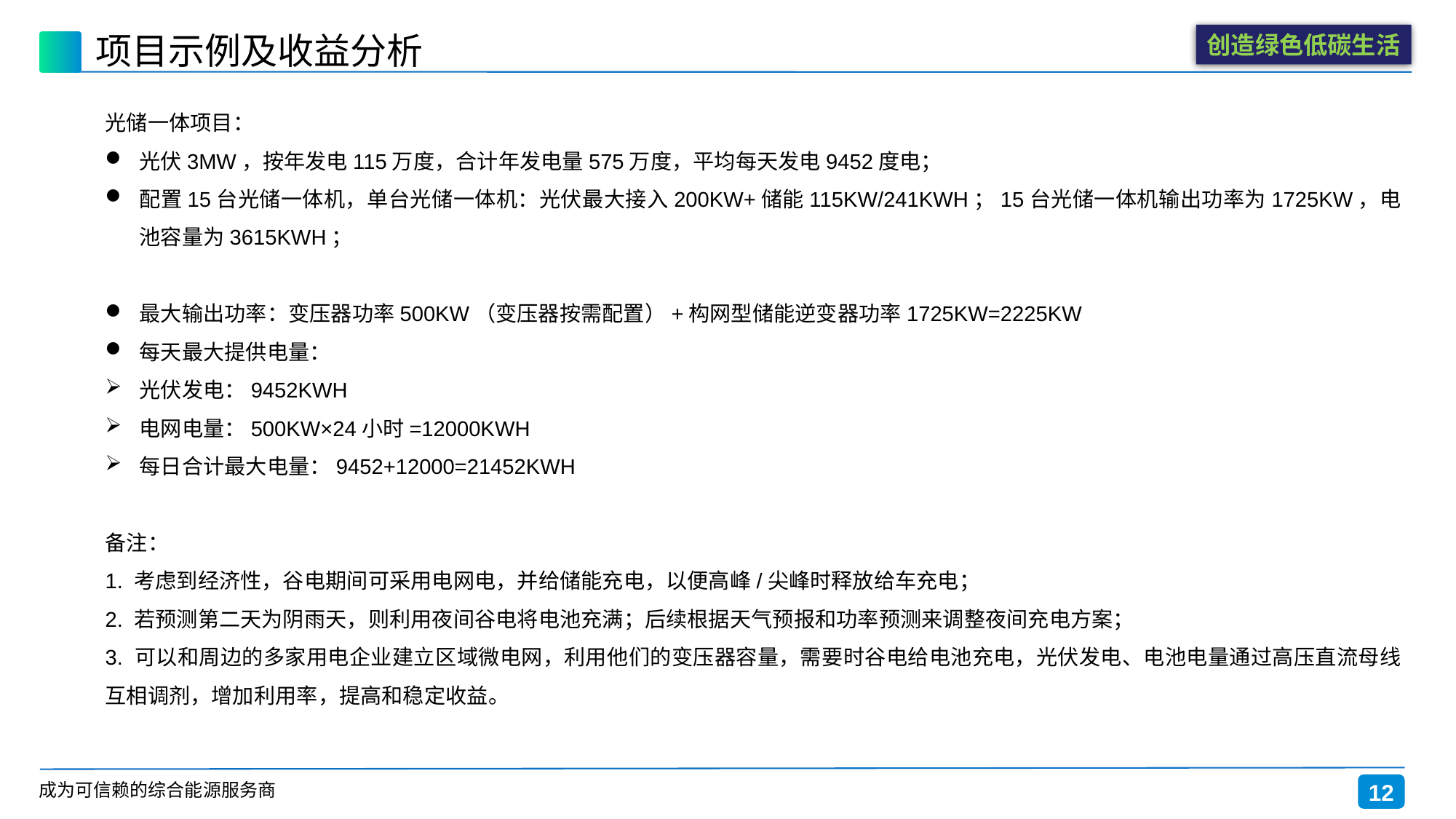

# 项目示例及收益分析
光储一体项目：
光伏3MW，按年发电115万度，合计年发电量575万度，平均每天发电9452度电；
配置15台光储一体机，单台光储一体机：光伏最大接入200KW+储能115KW/241KWH；15台光储一体机输出功率为1725KW，电池容量为3615KWH；

最大输出功率：变压器功率500KW（变压器按需配置）+构网型储能逆变器功率1725KW=2225KW
每天最大提供电量：
光伏发电：9452KWH
电网电量：500KW×24小时=12000KWH
每日合计最大电量：9452+12000=21452KWH

备注：
1. 考虑到经济性，谷电期间可采用电网电，并给储能充电，以便高峰/尖峰时释放给车充电；
2. 若预测第二天为阴雨天，则利用夜间谷电将电池充满；后续根据天气预报和功率预测来调整夜间充电方案；
3. 可以和周边的多家用电企业建立区域微电网，利用他们的变压器容量，需要时谷电给电池充电，光伏发电、电池电量通过高压直流母线互相调剂，增加利用率，提高和稳定收益。